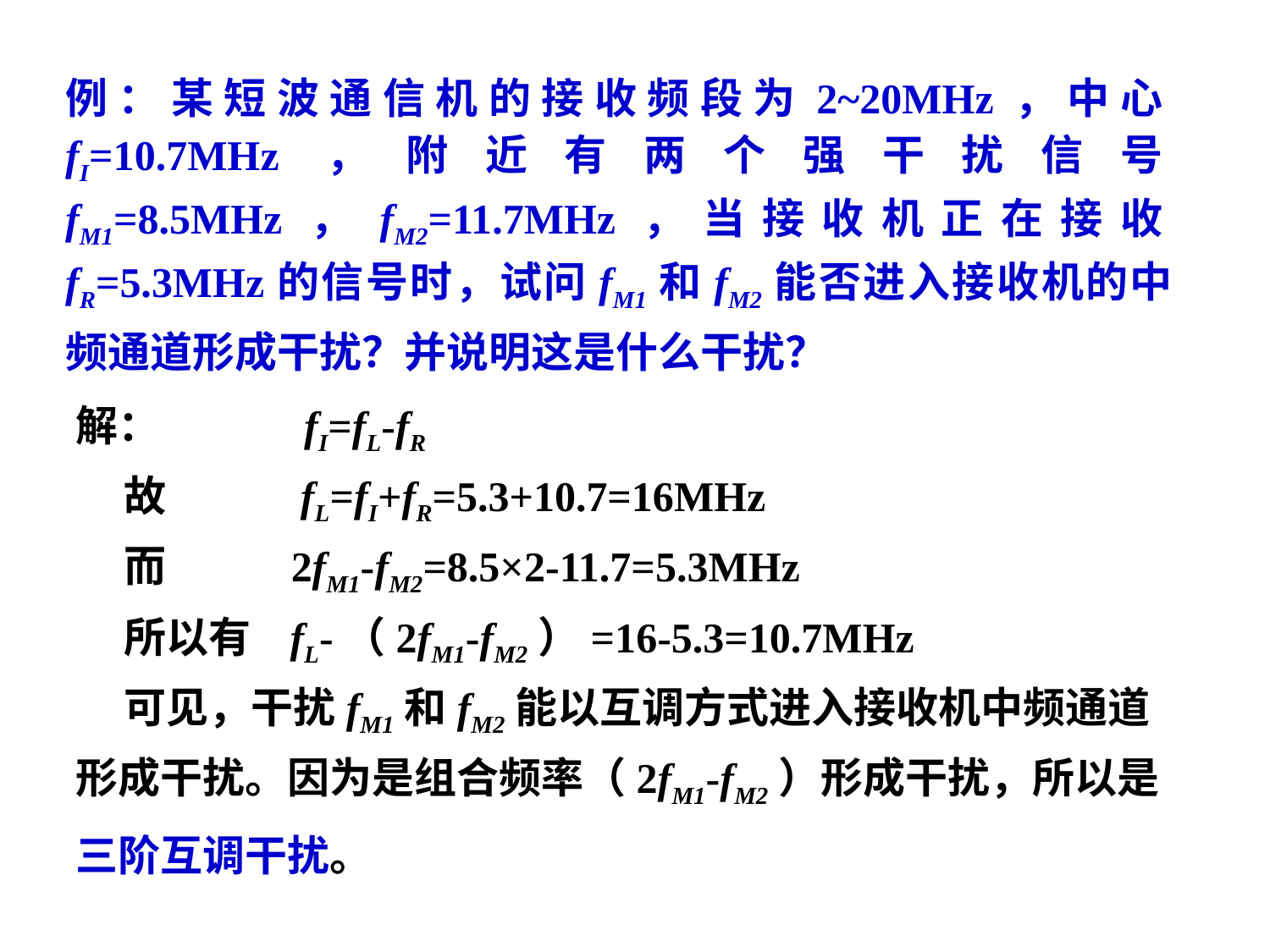

例：某短波通信机的接收频段为2~20MHz，中心fI=10.7MHz，附近有两个强干扰信号fM1=8.5MHz，fM2=11.7MHz，当接收机正在接收fR=5.3MHz的信号时，试问fM1和fM2能否进入接收机的中频通道形成干扰？并说明这是什么干扰？
解：              fI=fL-fR
    故             fL=fI+fR=5.3+10.7=16MHz
    而            2fM1-fM2=8.5×2-11.7=5.3MHz
    所以有   fL-（2fM1-fM2）=16-5.3=10.7MHz
    可见，干扰fM1和fM2能以互调方式进入接收机中频通道形成干扰。因为是组合频率（2fM1-fM2）形成干扰，所以是三阶互调干扰。